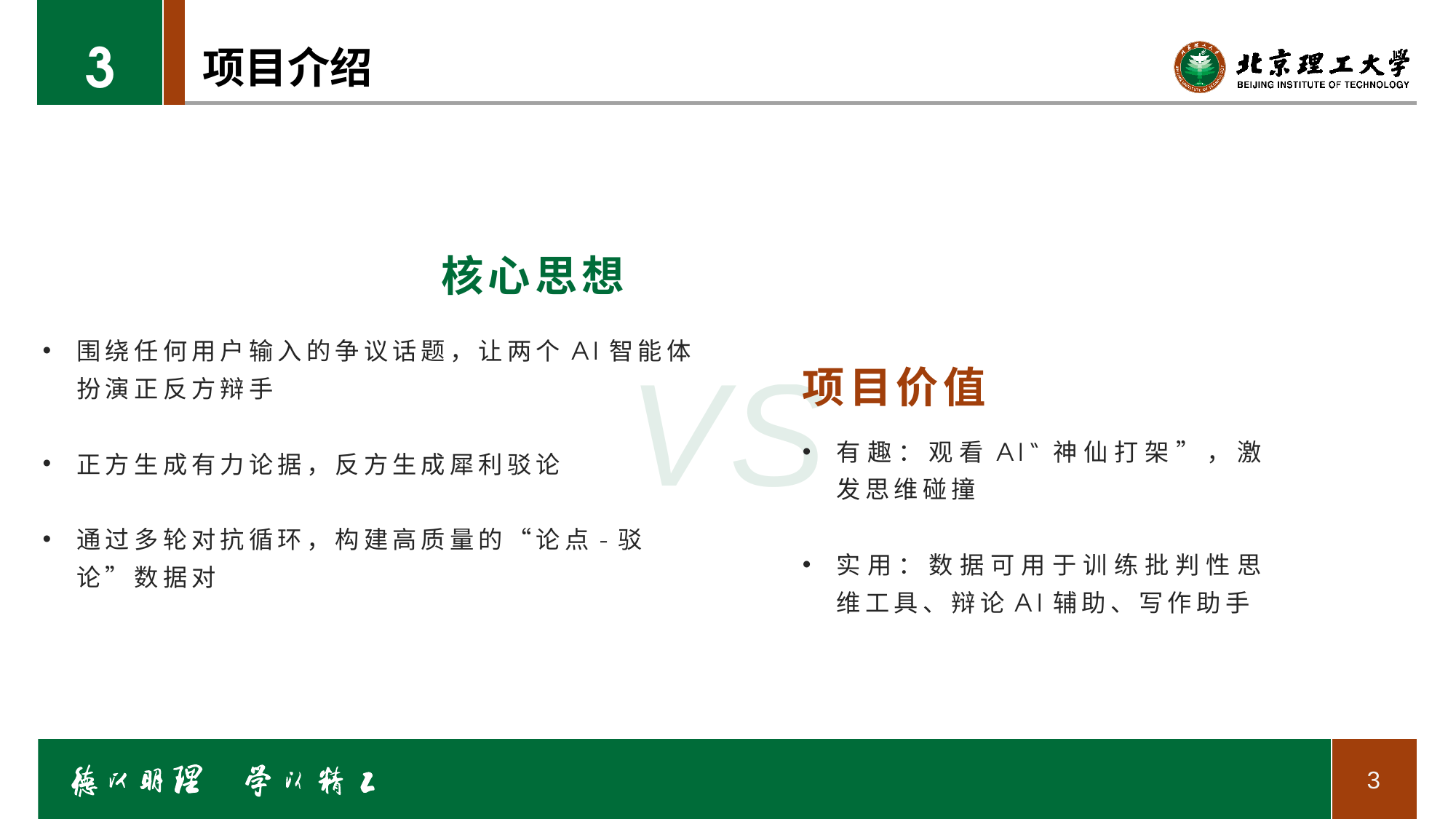

3
# 项目介绍

核心思想

围绕任何用户输入的争议话题，让两个AI智能体扮演正反方辩手

正方生成有力论据，反方生成犀利驳论

通过多轮对抗循环，构建高质量的“论点-驳论”数据对
VS
项目价值
有趣：观看AI“神仙打架”，激发思维碰撞

实用：数据可用于训练批判性思维工具、辩论AI辅助、写作助手